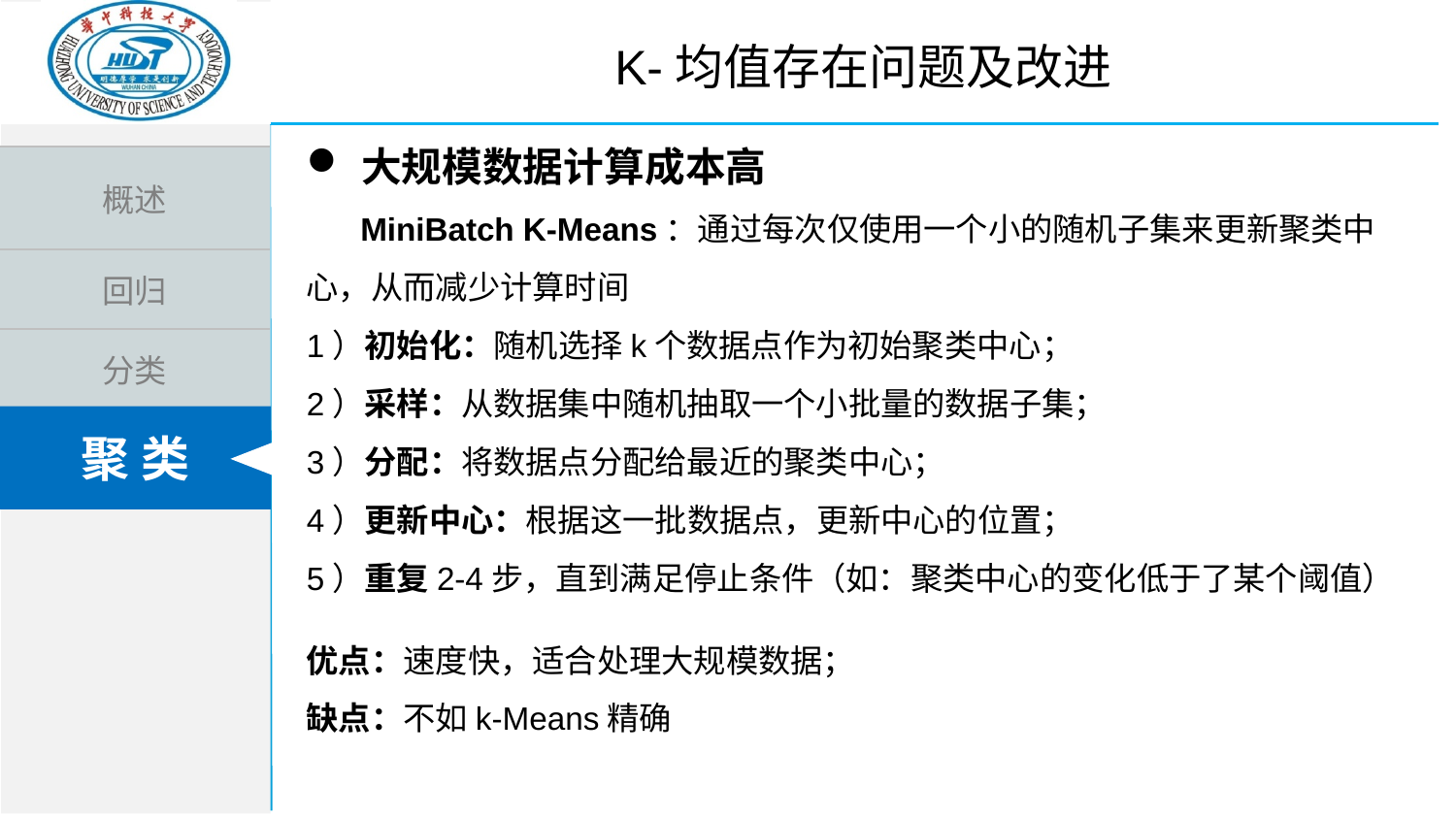

K-均值存在问题及改进
大规模数据计算成本高
      MiniBatch K-Means：通过每次仅使用一个小的随机子集来更新聚类中心，从而减少计算时间
1）初始化：随机选择k个数据点作为初始聚类中心；
2）采样：从数据集中随机抽取一个小批量的数据子集；
3）分配：将数据点分配给最近的聚类中心；
4）更新中心：根据这一批数据点，更新中心的位置；
5）重复2-4步，直到满足停止条件（如：聚类中心的变化低于了某个阈值）
优点：速度快，适合处理大规模数据；
缺点：不如k-Means精确